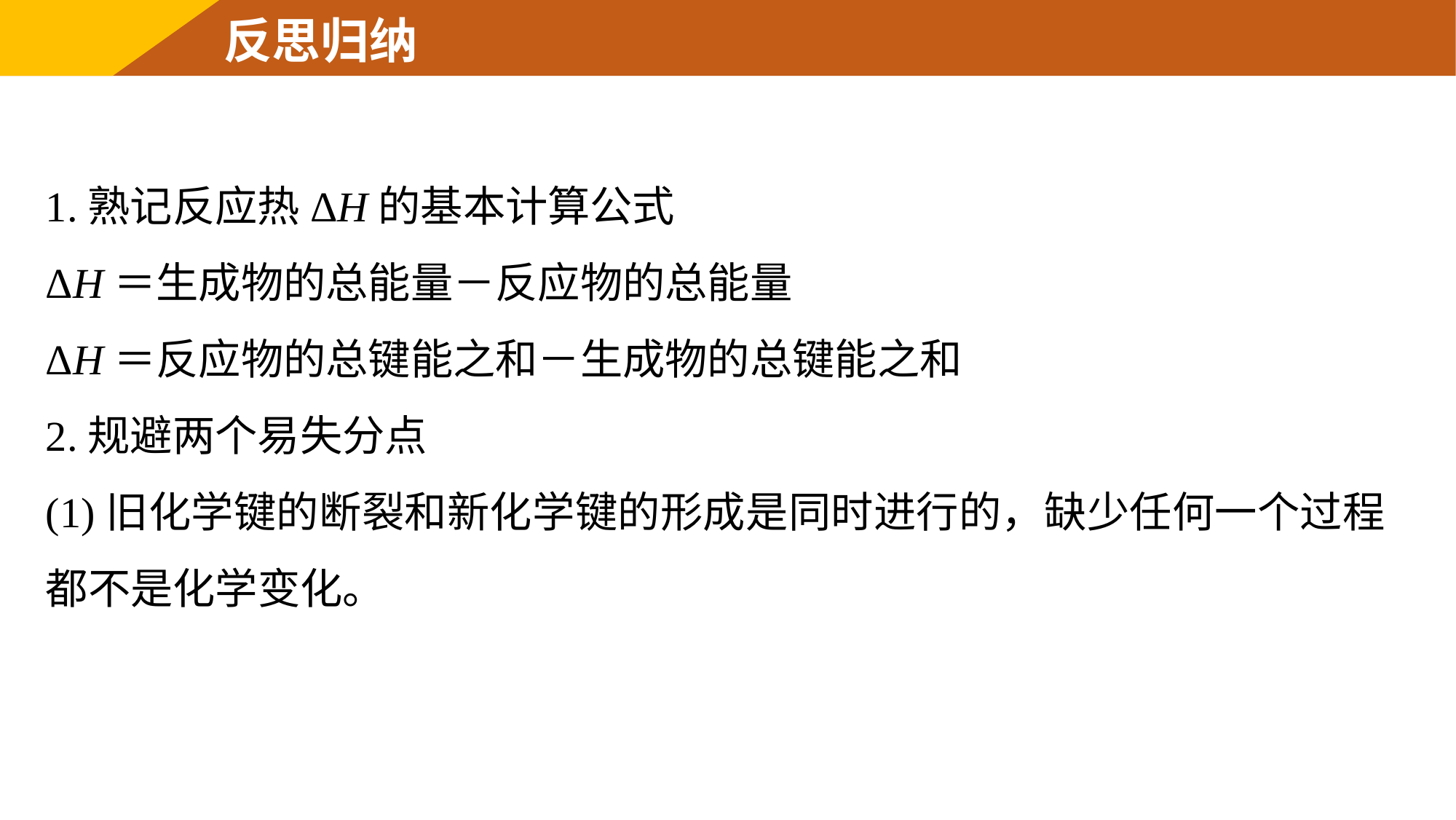

反思归纳
1.熟记反应热ΔH的基本计算公式
ΔH＝生成物的总能量－反应物的总能量
ΔH＝反应物的总键能之和－生成物的总键能之和
2.规避两个易失分点
(1)旧化学键的断裂和新化学键的形成是同时进行的，缺少任何一个过程都不是化学变化。